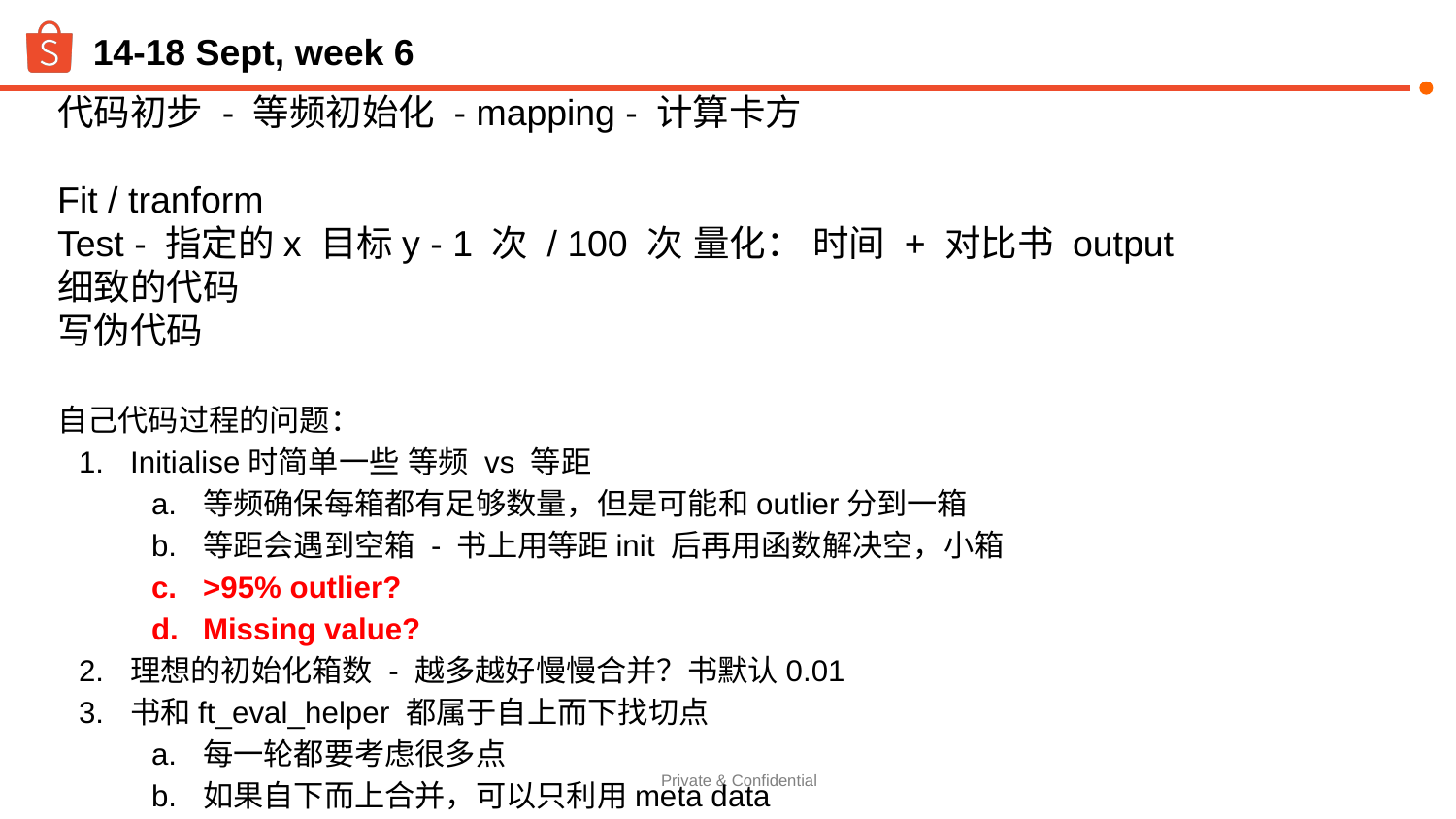

# 14-18 Sept, week 6
代码初步 - 等频初始化 - mapping - 计算卡方

Fit / tranform
Test - 指定的x 目标y - 1 次 / 100 次 量化： 时间 + 对比书 output
细致的代码
写伪代码

自己代码过程的问题：
Initialise时简单一些 等频 vs 等距
等频确保每箱都有足够数量，但是可能和outlier分到一箱
等距会遇到空箱 - 书上用等距init 后再用函数解决空，小箱
>95% outlier?
Missing value?
理想的初始化箱数 - 越多越好慢慢合并？书默认0.01
书和ft_eval_helper 都属于自上而下找切点
每一轮都要考虑很多点
如果自下而上合并，可以只利用meta data
用多少significant value 合并？ 如果Chi2 都很高怎么办？
两箱Chi2 相加 = 合并后的 Chi2？